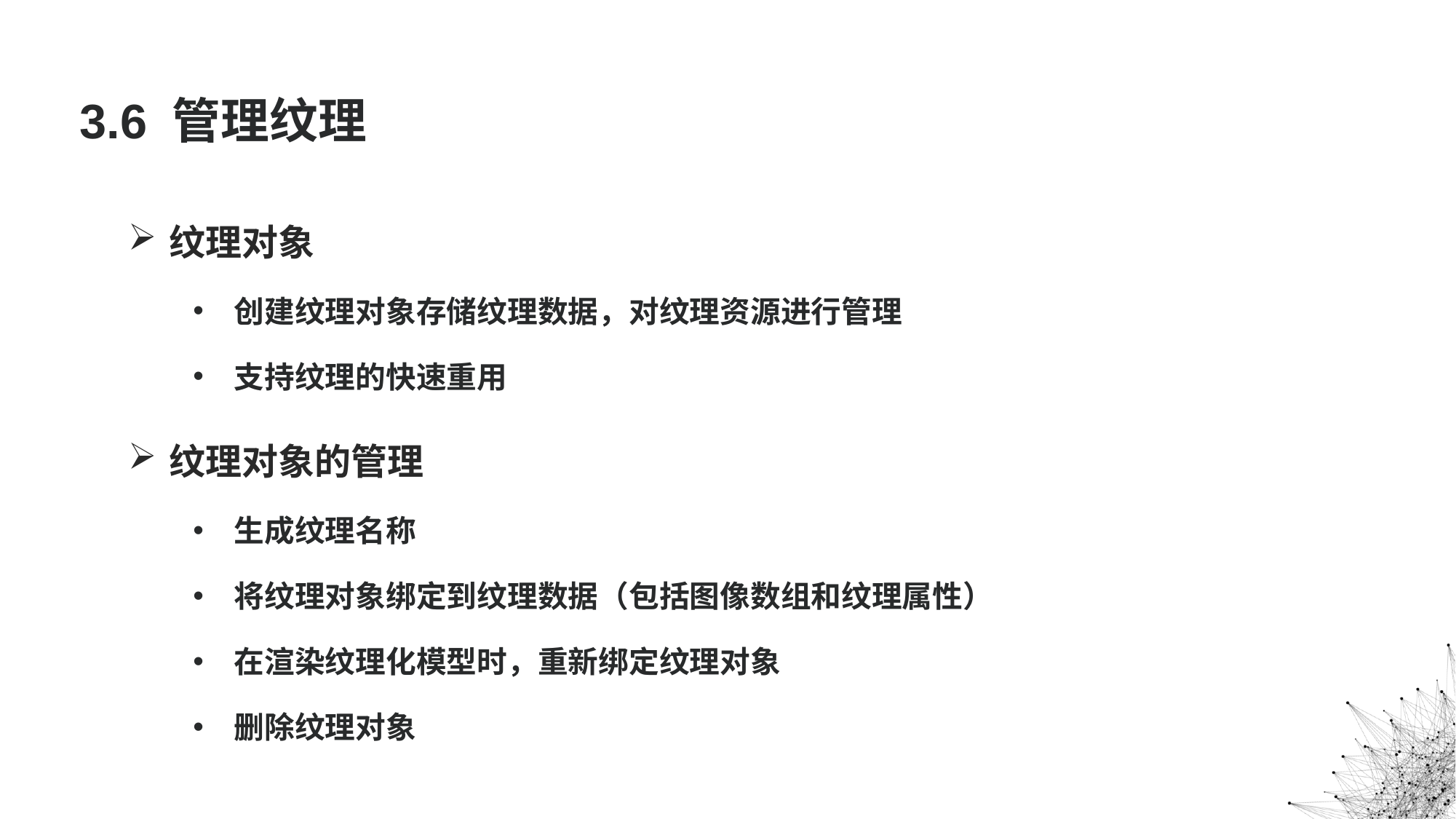

# 3.6 管理纹理
纹理对象
创建纹理对象存储纹理数据，对纹理资源进行管理
支持纹理的快速重用
纹理对象的管理
生成纹理名称
将纹理对象绑定到纹理数据（包括图像数组和纹理属性）
在渲染纹理化模型时，重新绑定纹理对象
删除纹理对象